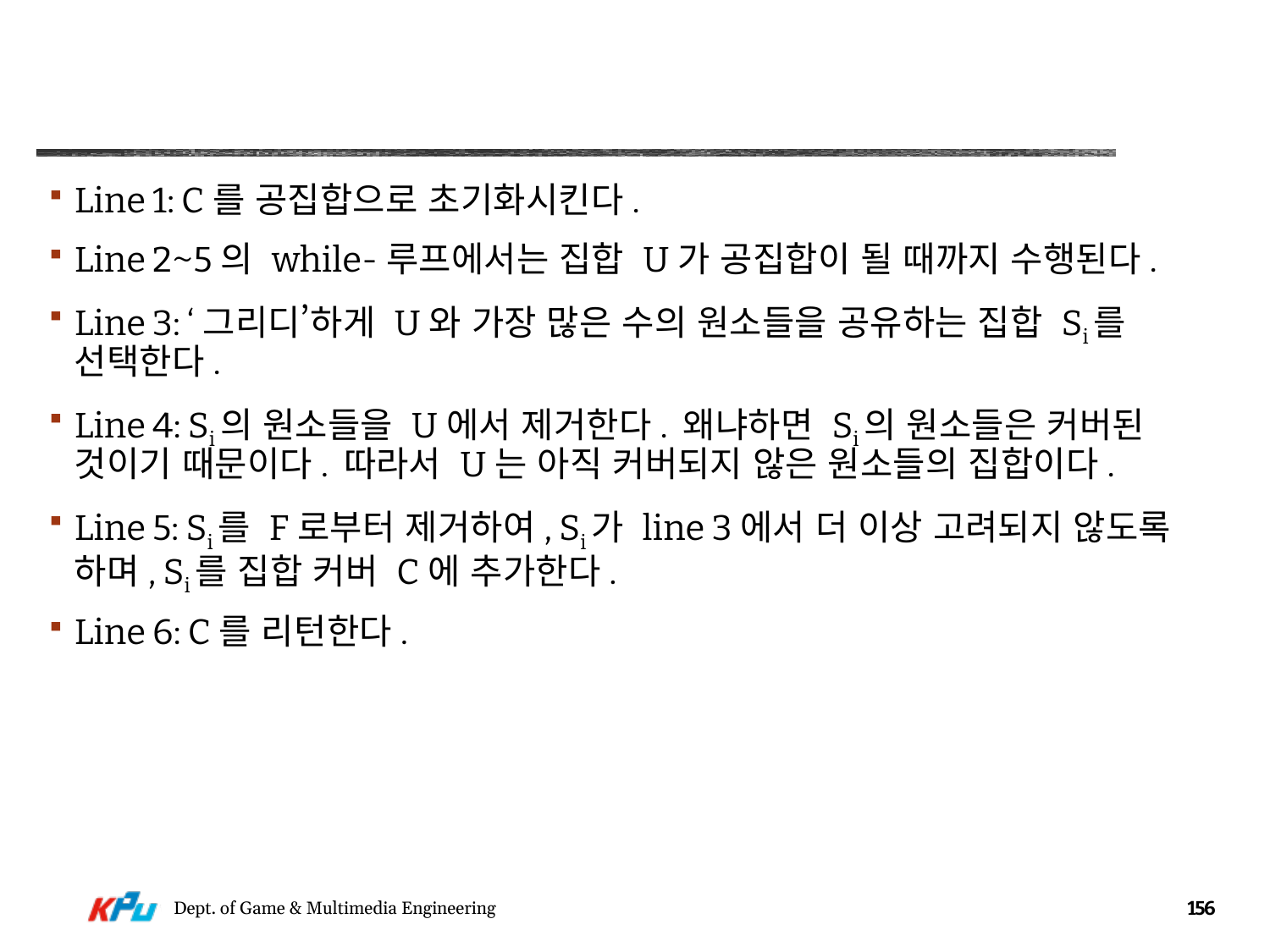

#
Line 1: C를 공집합으로 초기화시킨다.
Line 2~5의 while-루프에서는 집합 U가 공집합이 될 때까지 수행된다.
Line 3: ‘그리디’하게 U와 가장 많은 수의 원소들을 공유하는 집합 Si를 선택한다.
Line 4: Si의 원소들을 U에서 제거한다. 왜냐하면 Si의 원소들은 커버된 것이기 때문이다. 따라서 U는 아직 커버되지 않은 원소들의 집합이다.
Line 5: Si를 F로부터 제거하여, Si가 line 3에서 더 이상 고려되지 않도록 하며, Si를 집합 커버 C에 추가한다.
Line 6: C를 리턴한다.
Dept. of Game & Multimedia Engineering
156